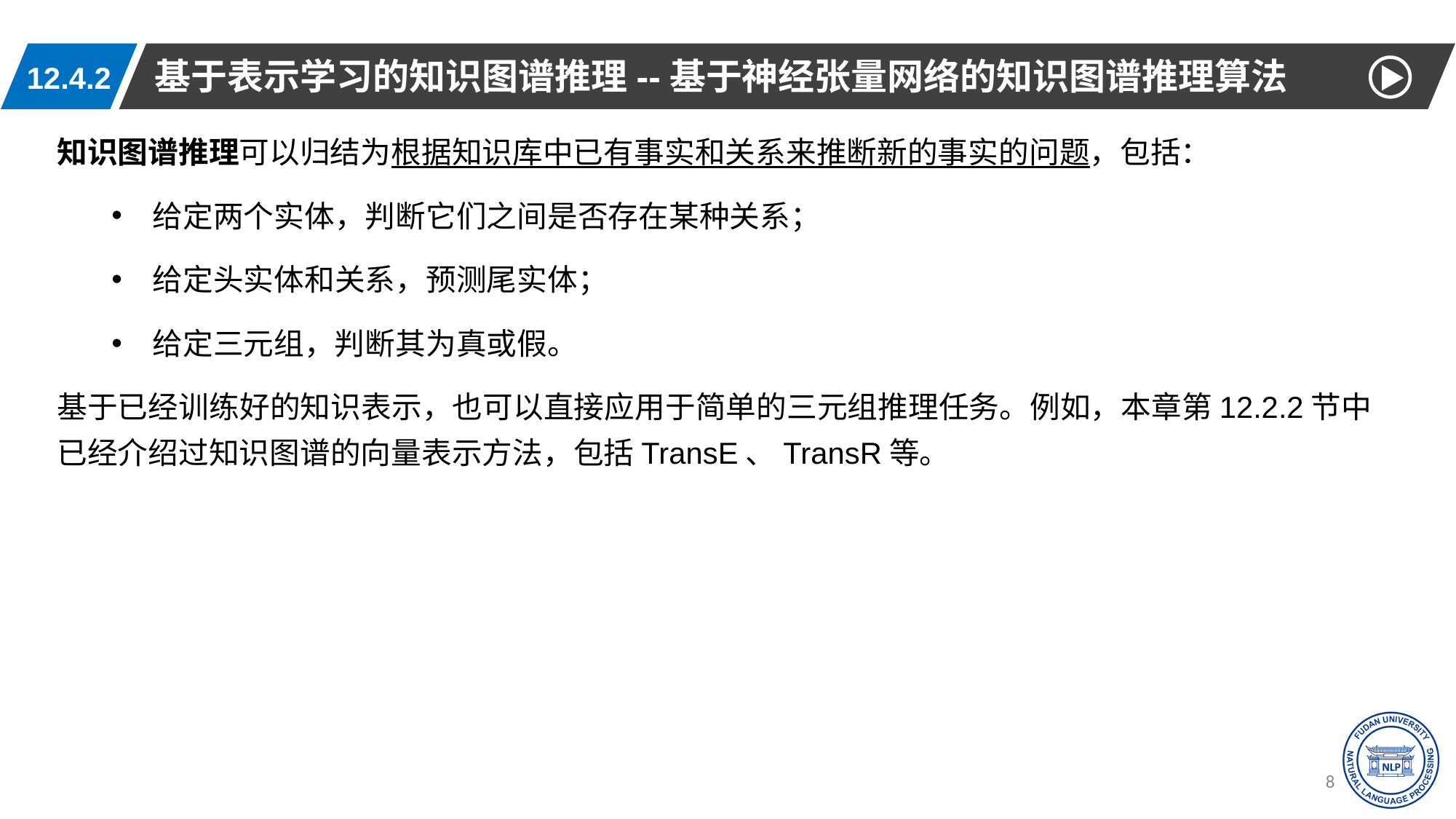

基于表示学习的知识图谱推理--基于神经张量网络的知识图谱推理算法
12.4.2

知识图谱推理可以归结为根据知识库中已有事实和关系来推断新的事实的问题，包括：
给定两个实体，判断它们之间是否存在某种关系；
给定头实体和关系，预测尾实体；
给定三元组，判断其为真或假。
基于已经训练好的知识表示，也可以直接应用于简单的三元组推理任务。例如，本章第12.2.2节中已经介绍过知识图谱的向量表示方法，包括TransE、TransR等。
83